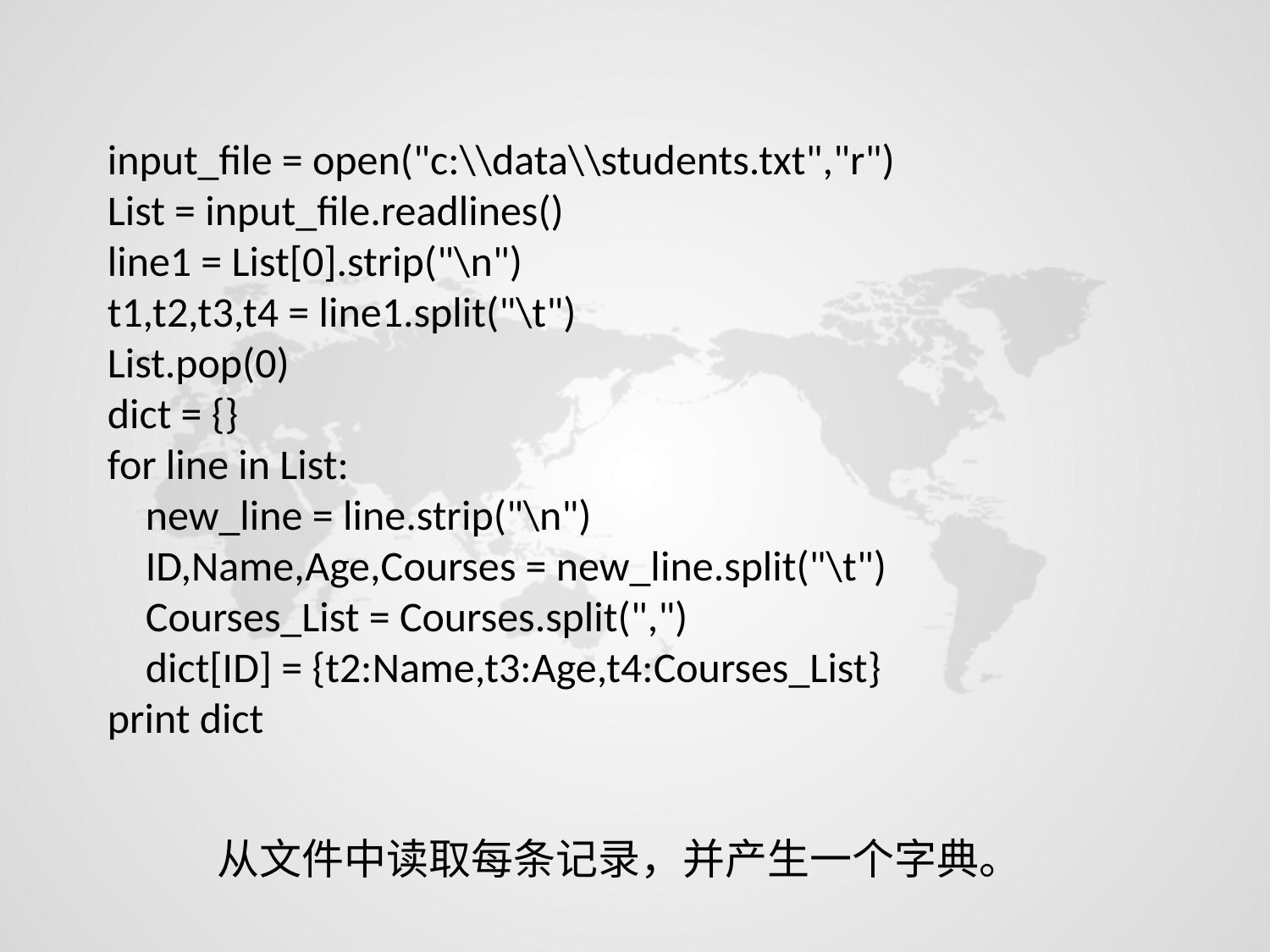

input_file = open("c:\\data\\students.txt","r")
List = input_file.readlines()
line1 = List[0].strip("\n")
t1,t2,t3,t4 = line1.split("\t")
List.pop(0)
dict = {}
for line in List:
    new_line = line.strip("\n")
    ID,Name,Age,Courses = new_line.split("\t")
    Courses_List = Courses.split(",")
    dict[ID] = {t2:Name,t3:Age,t4:Courses_List}
print dict
从文件中读取每条记录，并产生一个字典。